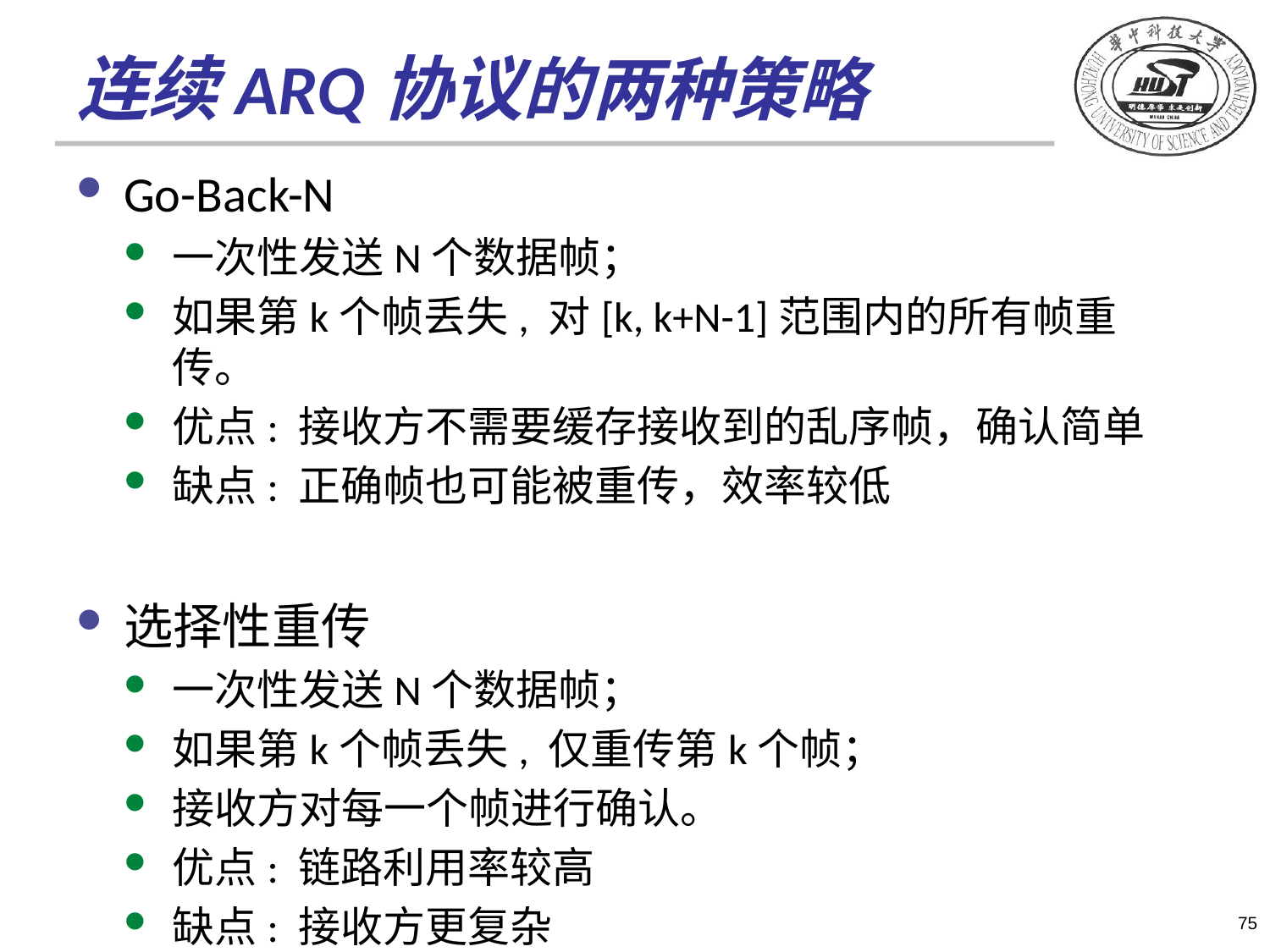

# 连续ARQ协议的两种策略
Go-Back-N
一次性发送N个数据帧；
如果第k个帧丢失, 对[k, k+N-1]范围内的所有帧重传。
优点: 接收方不需要缓存接收到的乱序帧，确认简单
缺点: 正确帧也可能被重传，效率较低

选择性重传
一次性发送N个数据帧；
如果第k个帧丢失, 仅重传第k个帧；
接收方对每一个帧进行确认。
优点: 链路利用率较高
缺点: 接收方更复杂

75